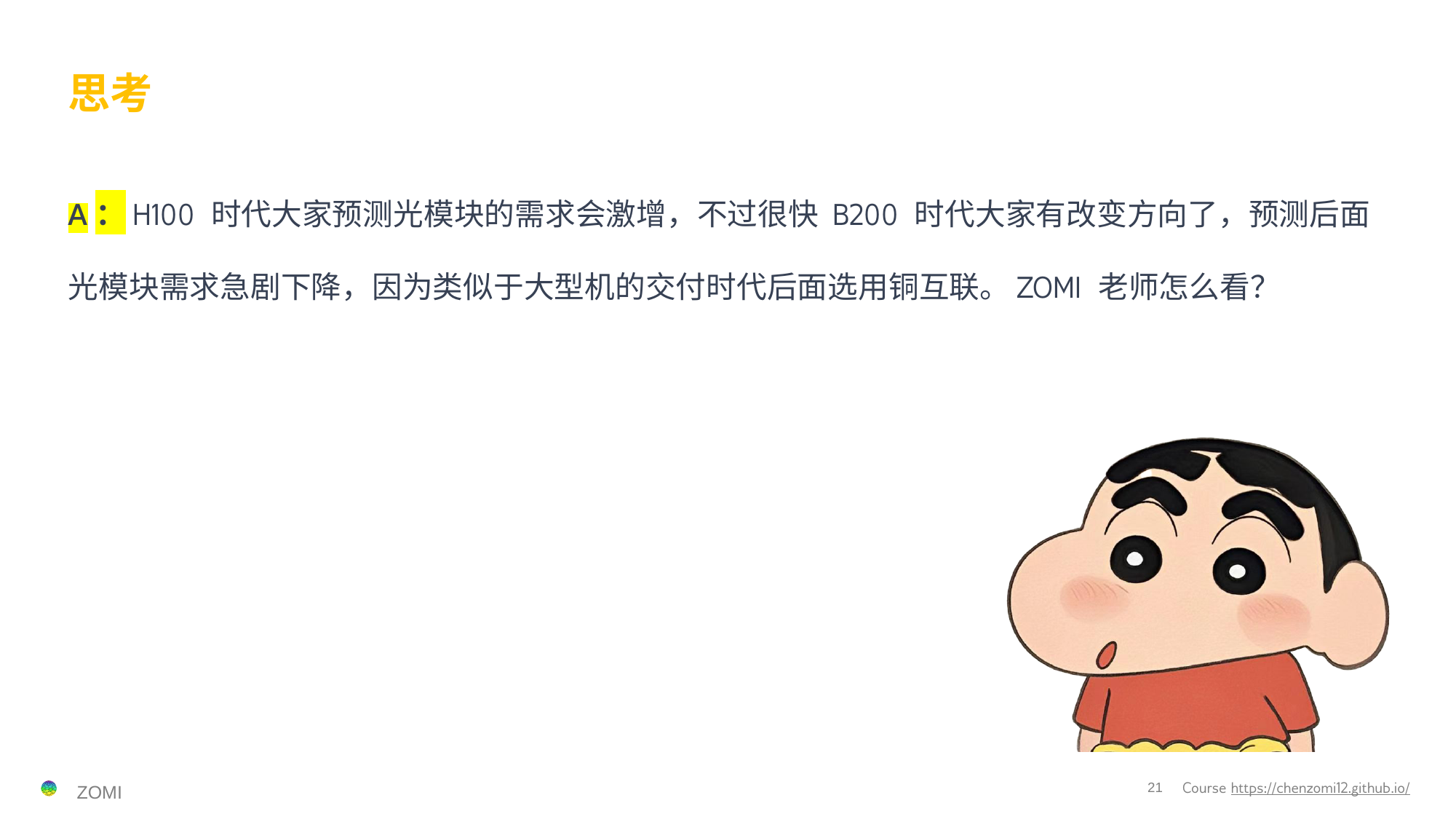

# 思考
A：H100 时代大家预测光模块的需求会激增，不过很快 B200 时代大家有改变方向了，预测后面光模块需求急剧下降，因为类似于大型机的交付时代后面选用铜互联。ZOMI 老师怎么看？